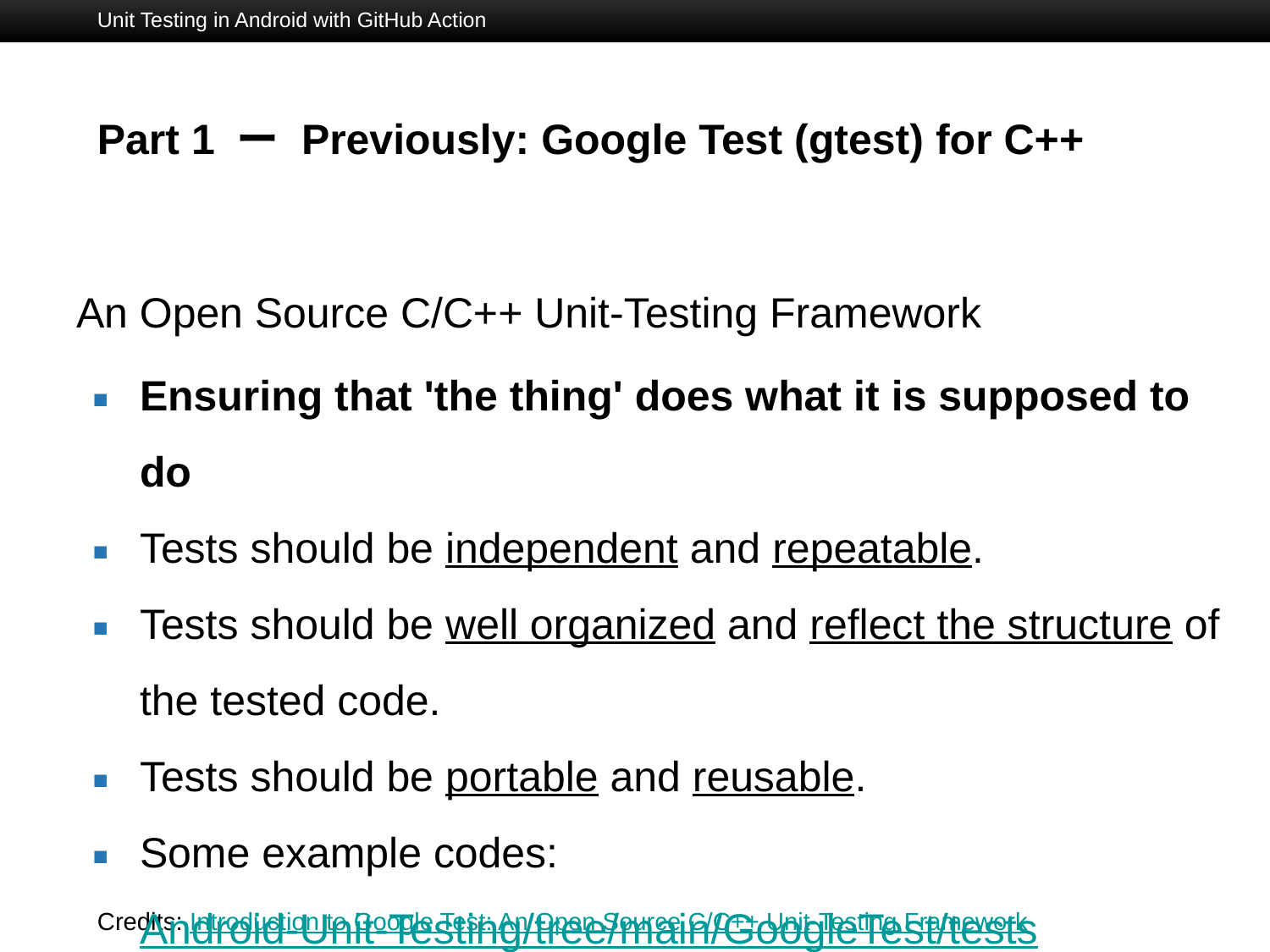

Unit Testing in Android with GitHub Action

# Part 1 ー Previously: Google Test (gtest) for C++
An Open Source C/C++ Unit-Testing Framework
Ensuring that 'the thing' does what it is supposed to do
Tests should be independent and repeatable.
Tests should be well organized and reflect the structure of the tested code.
Tests should be portable and reusable.
Some example codes: Android-Unit-Testing/tree/main/GoogleTest/tests

Credits: Introduction to Google Test: An Open Source C/C++ Unit-Testing Framework